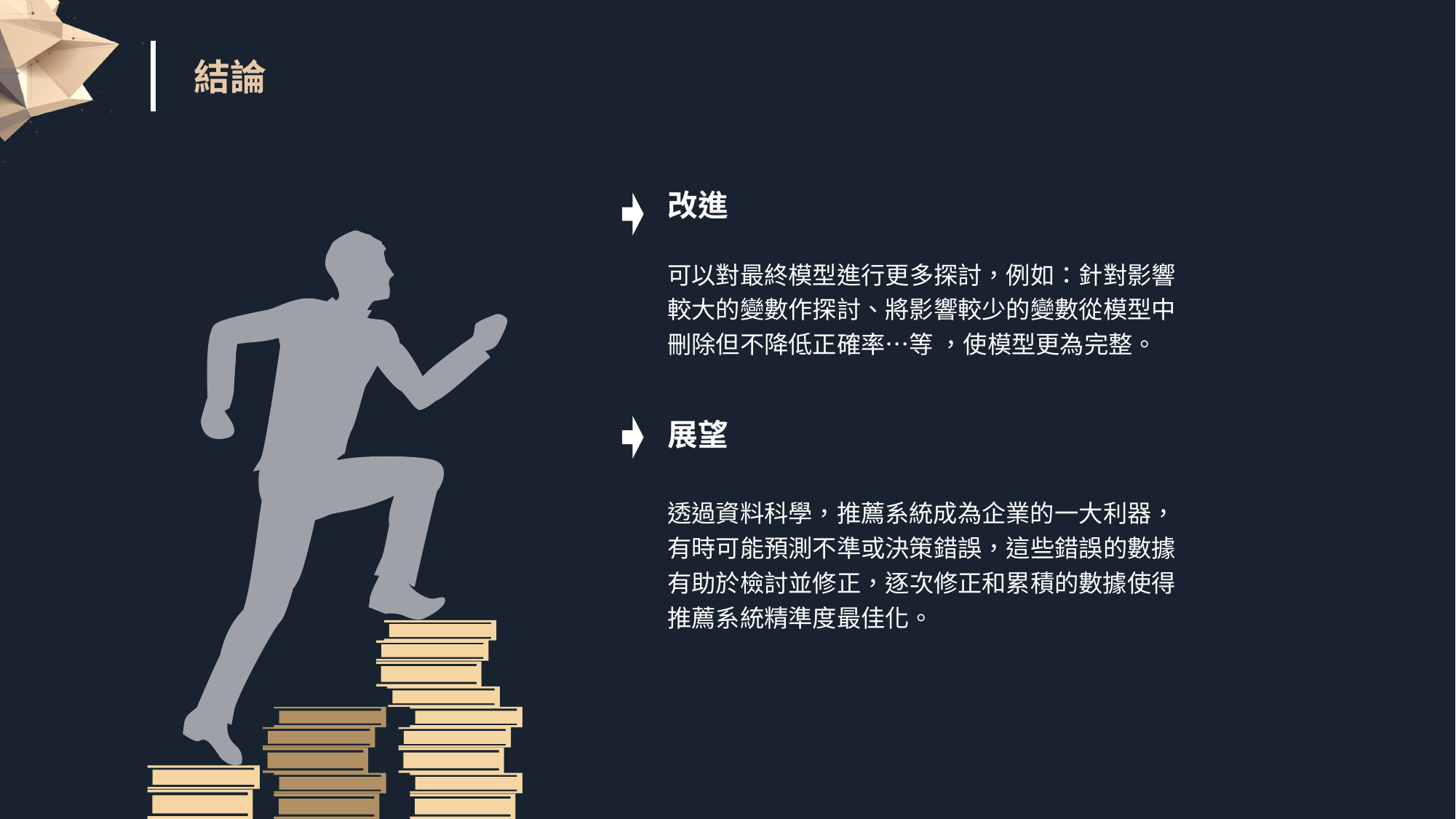

結論
改進

可以對最終模型進行更多探討，例如：針對影響較大的變數作探討、將影響較少的變數從模型中刪除但不降低正確率…等 ，使模型更為完整。
e7d195523061f1c021b92b3d25e54ab5e788c0576048880950C3AFFA1066A7153250F1349197BA8C5246BA9D557EC0274B8DA272D2431748978789E76D2CD7D1F11E7447C1D163F5D9CA1CD35DC7B6F05A820A97FDDF78B8B8BFE74AECA721B077467AC650AC57D19B30C280006E62E923C6A231670E79842A5D2E9085D53A376E5BC0884553BF78D09B8D3066C2C944

展望

透過資料科學，推薦系統成為企業的一大利器，有時可能預測不準或決策錯誤，這些錯誤的數據有助於檢討並修正，逐次修正和累積的數據使得推薦系統精準度最佳化。